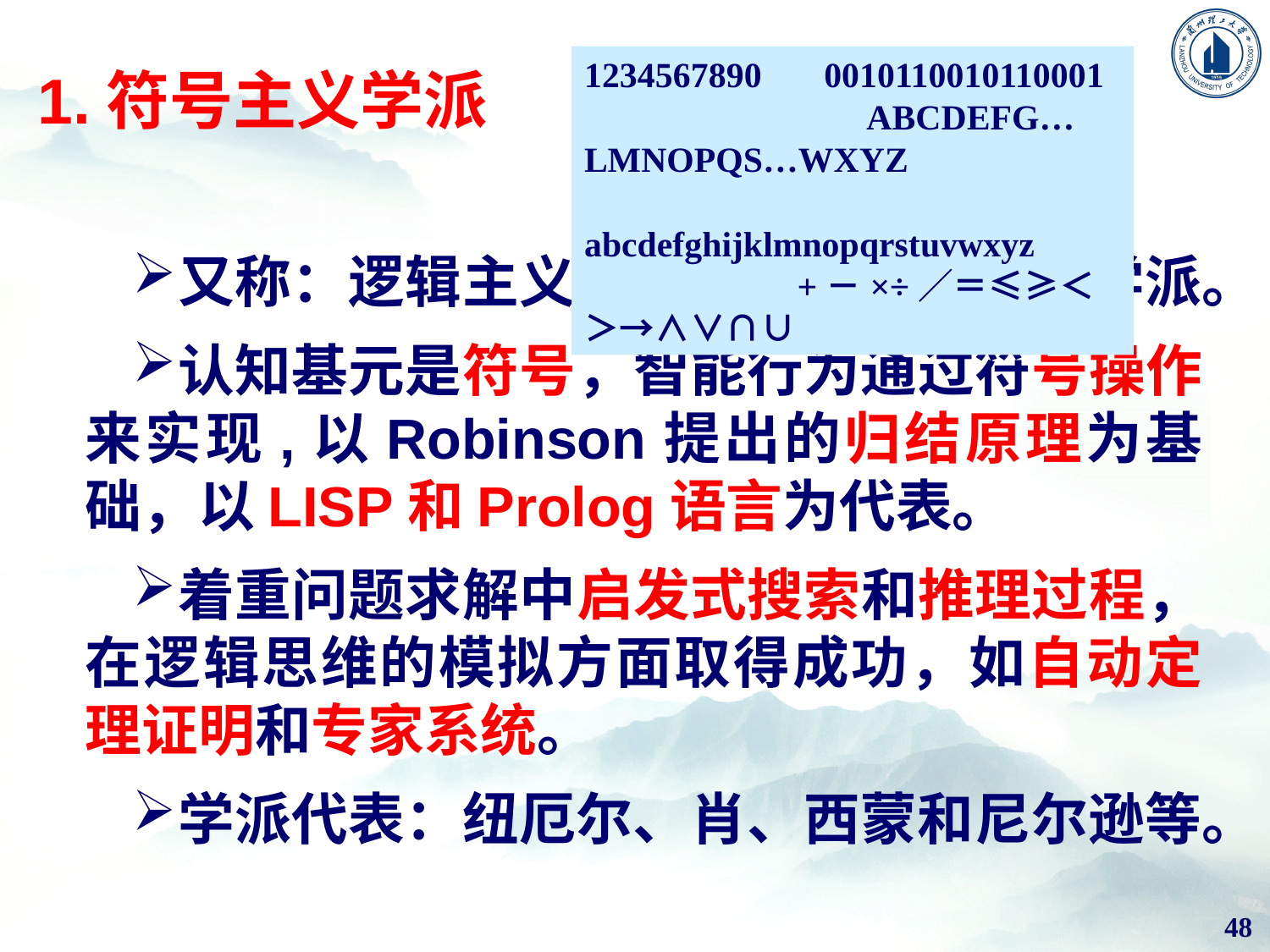

# 1.符号主义学派
1234567890       0010110010110001                                  ABCDEFG…LMNOPQS…WXYZ                                  abcdefghijklmnopqrstuvwxyz                                  +－×÷／＝≤≥＜＞→∧∨∩∪
又称：逻辑主义、心理学派或计算机学派。
认知基元是符号，智能行为通过符号操作来实现,以Robinson提出的归结原理为基础，以LISP和Prolog语言为代表。
着重问题求解中启发式搜索和推理过程，在逻辑思维的模拟方面取得成功，如自动定理证明和专家系统。
学派代表：纽厄尔、肖、西蒙和尼尔逊等。

48